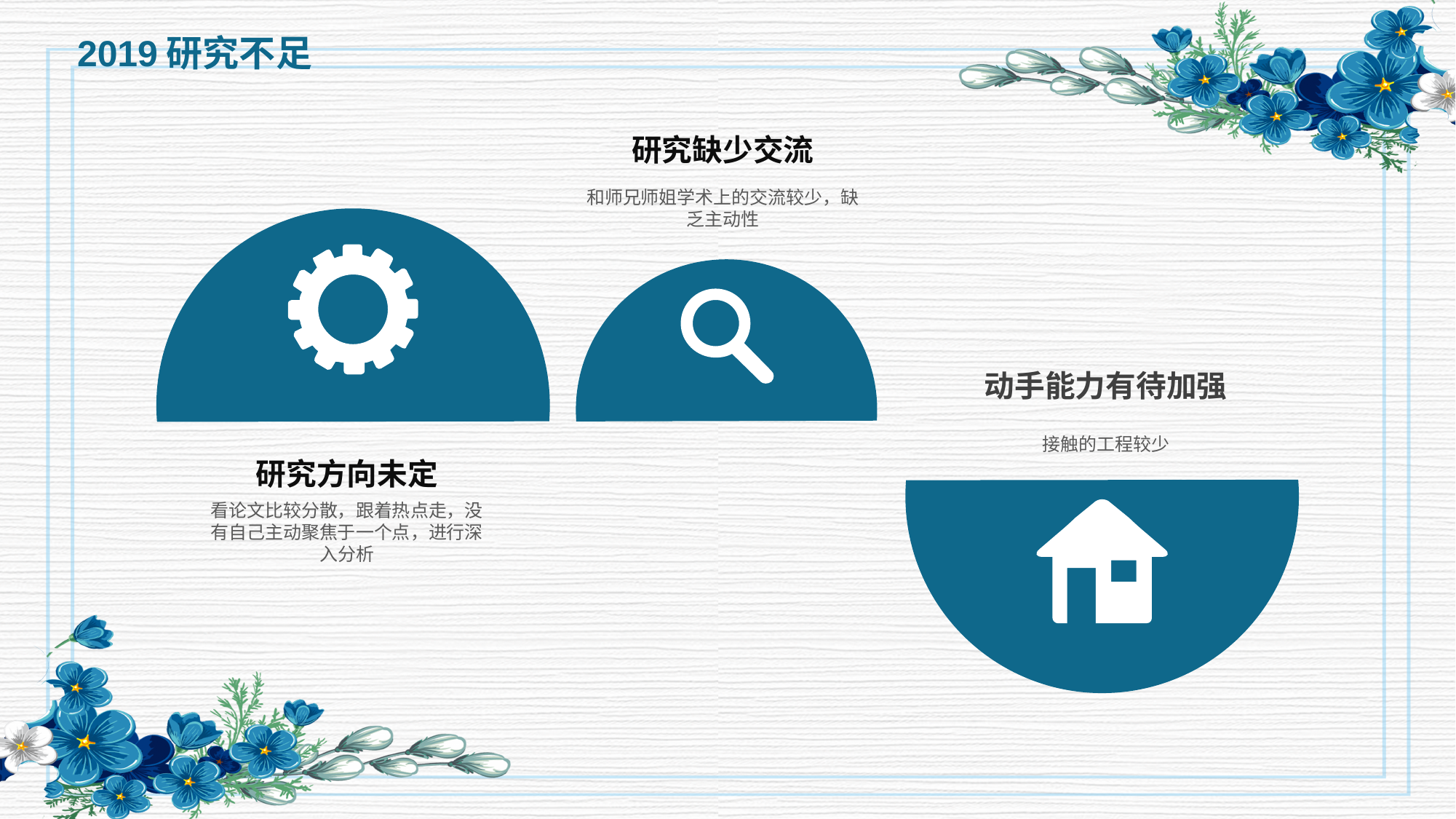

2019研究不足
研究缺少交流
和师兄师姐学术上的交流较少，缺乏主动性

动手能力有待加强
接触的工程较少
研究方向未定
看论文比较分散，跟着热点走，没有自己主动聚焦于一个点，进行深入分析